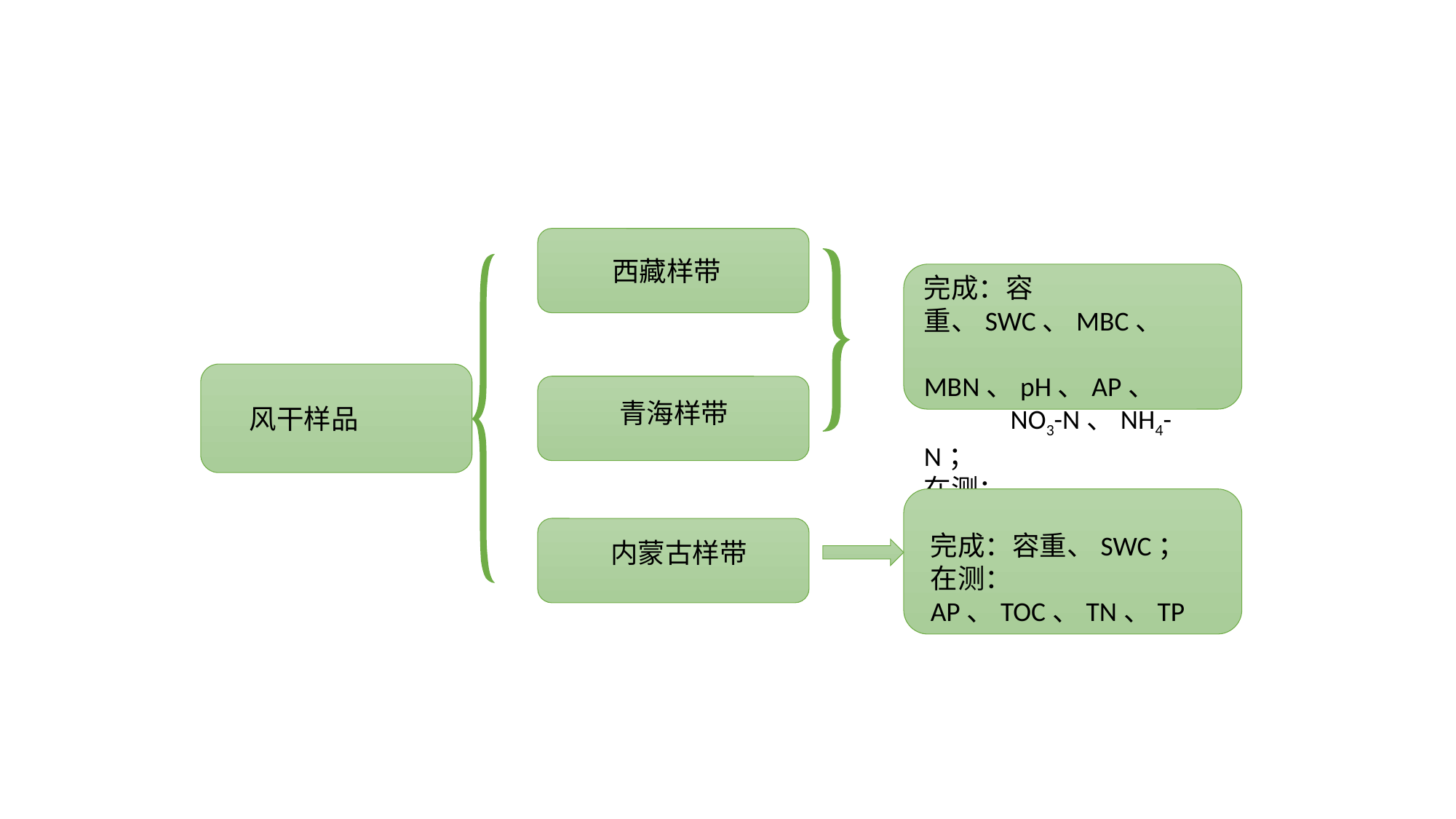

西藏样带

完成：容重、SWC、MBC、
              MBN、pH、AP、
              NO3-N、NH4-N；
在测：TOC、TN、TP；

青海样带
风干样品

完成：容重、SWC；
在测：AP、TOC、TN、TP
内蒙古样带